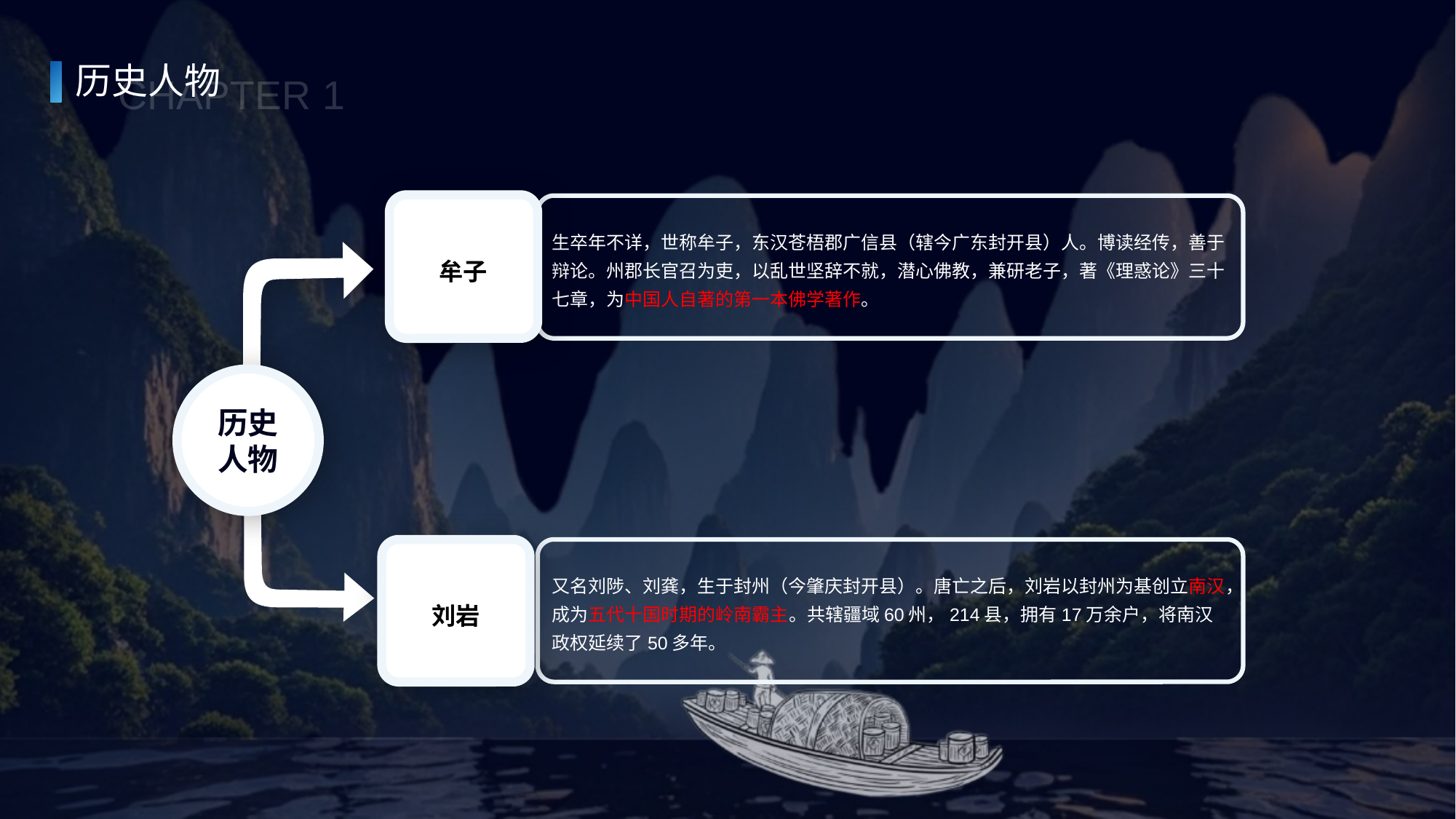

历史人物

CHAPTER 1
牟子
生卒年不详，世称牟子，东汉苍梧郡广信县（辖今广东封开县）人。博读经传，善于辩论。州郡长官召为吏，以乱世坚辞不就，潜心佛教，兼研老子，著《理惑论》三十七章，为中国人自著的第一本佛学著作。

历史人物

又名刘陟、刘龚，生于封州（今肇庆封开县）。唐亡之后，刘岩以封州为基创立南汉，成为五代十国时期的岭南霸主。共辖疆域60州，214县，拥有17万余户，将南汉政权延续了50多年。
刘岩